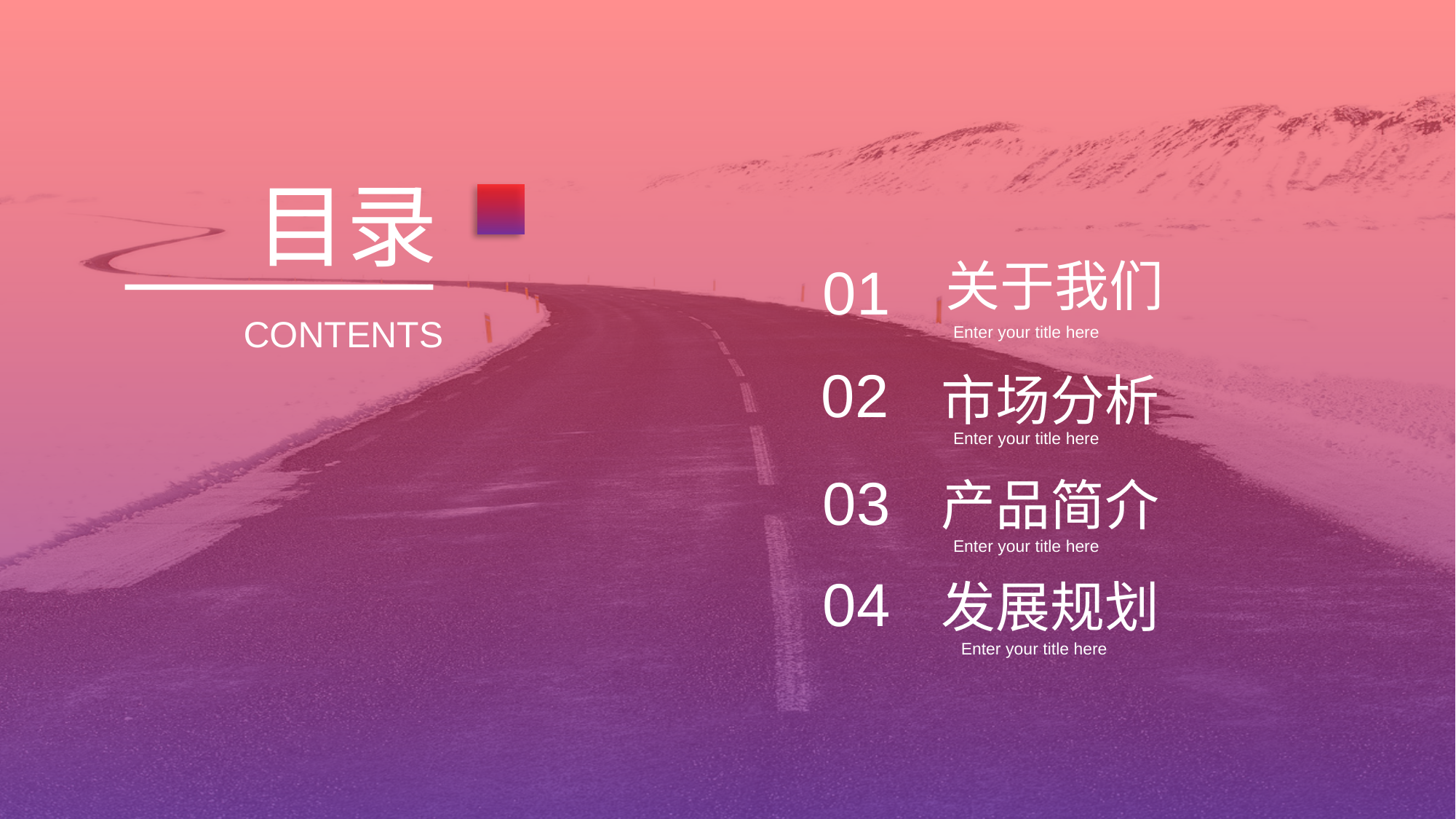

目录

关于我们
01

CONTENTS
Enter your title here
02
市场分析
Enter your title here
03
产品简介
Enter your title here
04
发展规划
Enter your title here